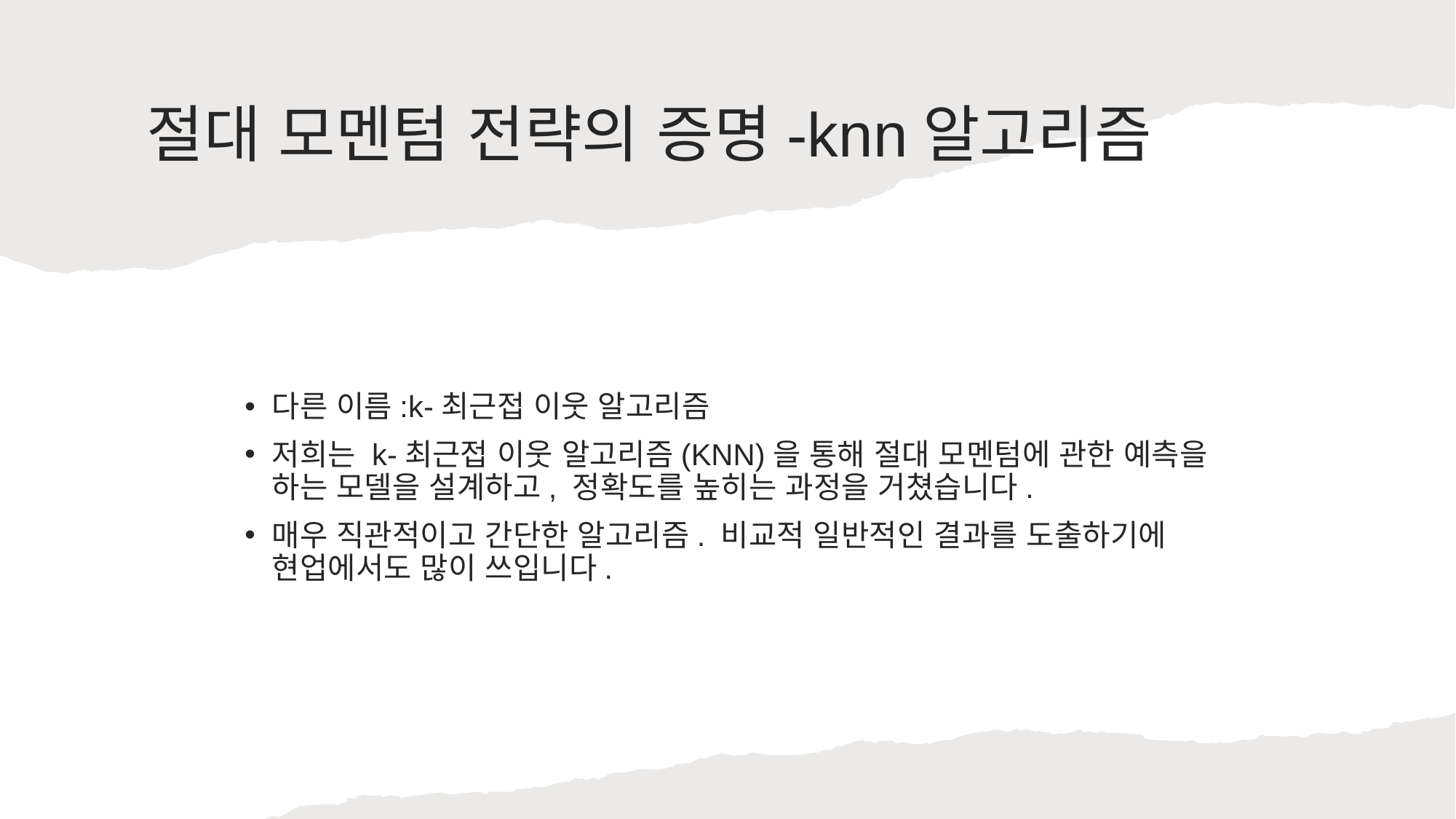

# 절대 모멘텀 전략의 증명-knn알고리즘
다른 이름:k-최근접 이웃 알고리즘
저희는 k-최근접 이웃 알고리즘(KNN)을 통해 절대 모멘텀에 관한 예측을 하는 모델을 설계하고, 정확도를 높히는 과정을 거쳤습니다.
매우 직관적이고 간단한 알고리즘. 비교적 일반적인 결과를 도출하기에 현업에서도 많이 쓰입니다.